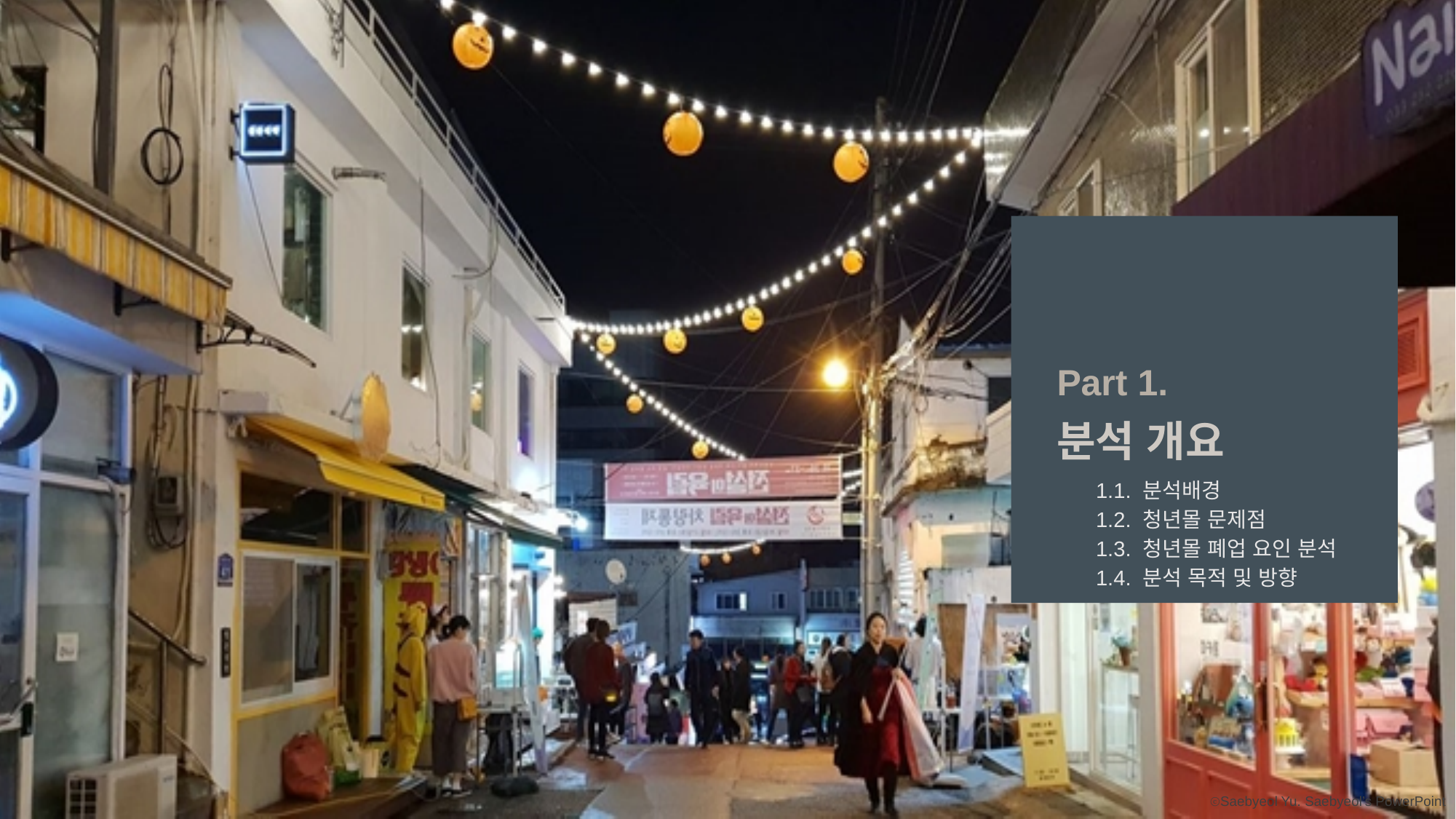

Part 1.
분석 개요
1.1. 분석배경
1.2. 청년몰 문제점
1.3. 청년몰 폐업 요인 분석
1.4. 분석 목적 및 방향